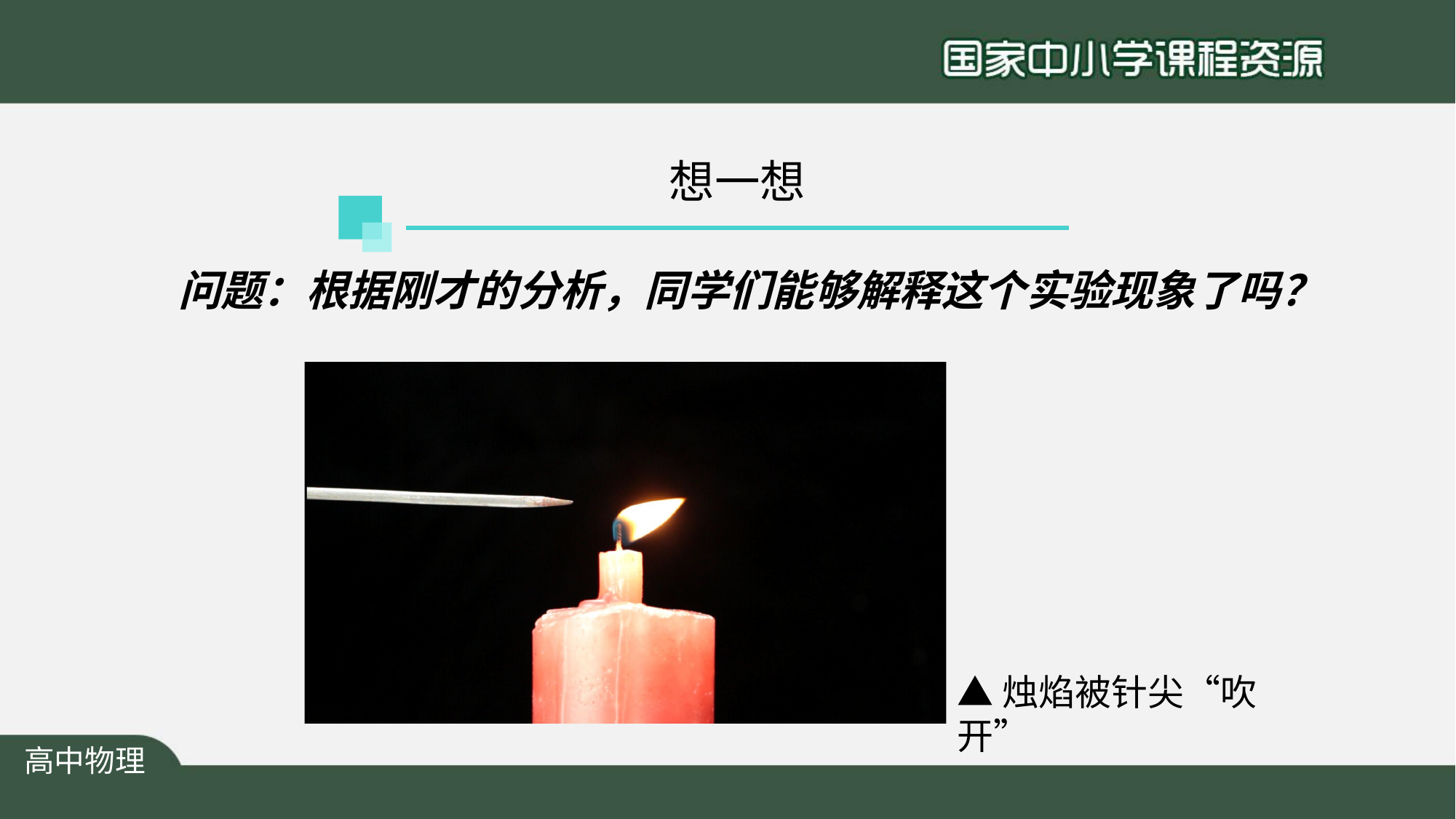

想一想

# 问题：根据刚才的分析，同学们能够解释这个实验现象了吗？

▲烛焰被针尖“吹开”
高中物理